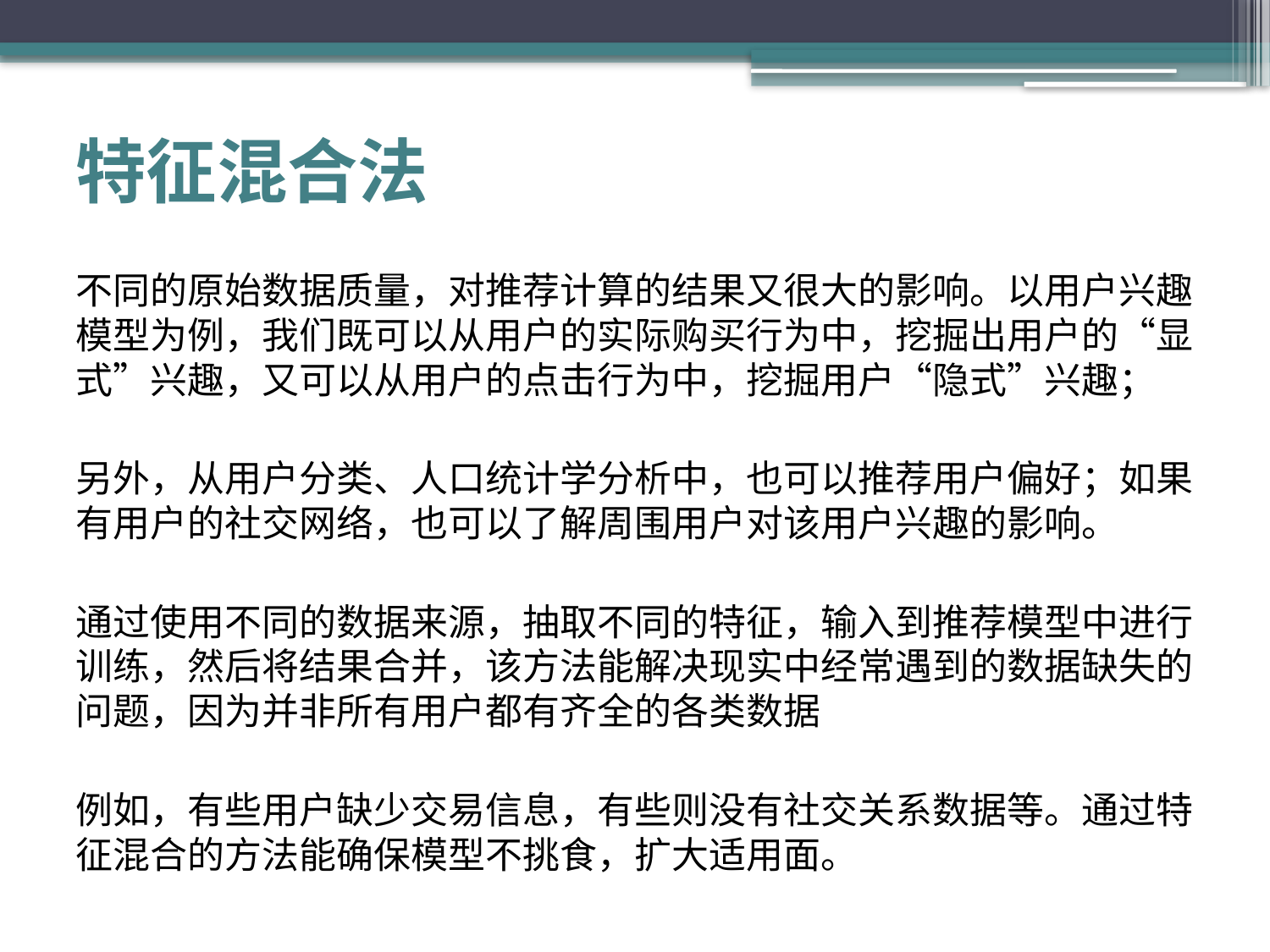

# 特征混合法

不同的原始数据质量，对推荐计算的结果又很大的影响。以用户兴趣模型为例，我们既可以从用户的实际购买行为中，挖掘出用户的“显式”兴趣，又可以从用户的点击行为中，挖掘用户“隐式”兴趣；

另外，从用户分类、人口统计学分析中，也可以推荐用户偏好；如果有用户的社交网络，也可以了解周围用户对该用户兴趣的影响。

通过使用不同的数据来源，抽取不同的特征，输入到推荐模型中进行训练，然后将结果合并，该方法能解决现实中经常遇到的数据缺失的问题，因为并非所有用户都有齐全的各类数据

例如，有些用户缺少交易信息，有些则没有社交关系数据等。通过特征混合的方法能确保模型不挑食，扩大适用面。